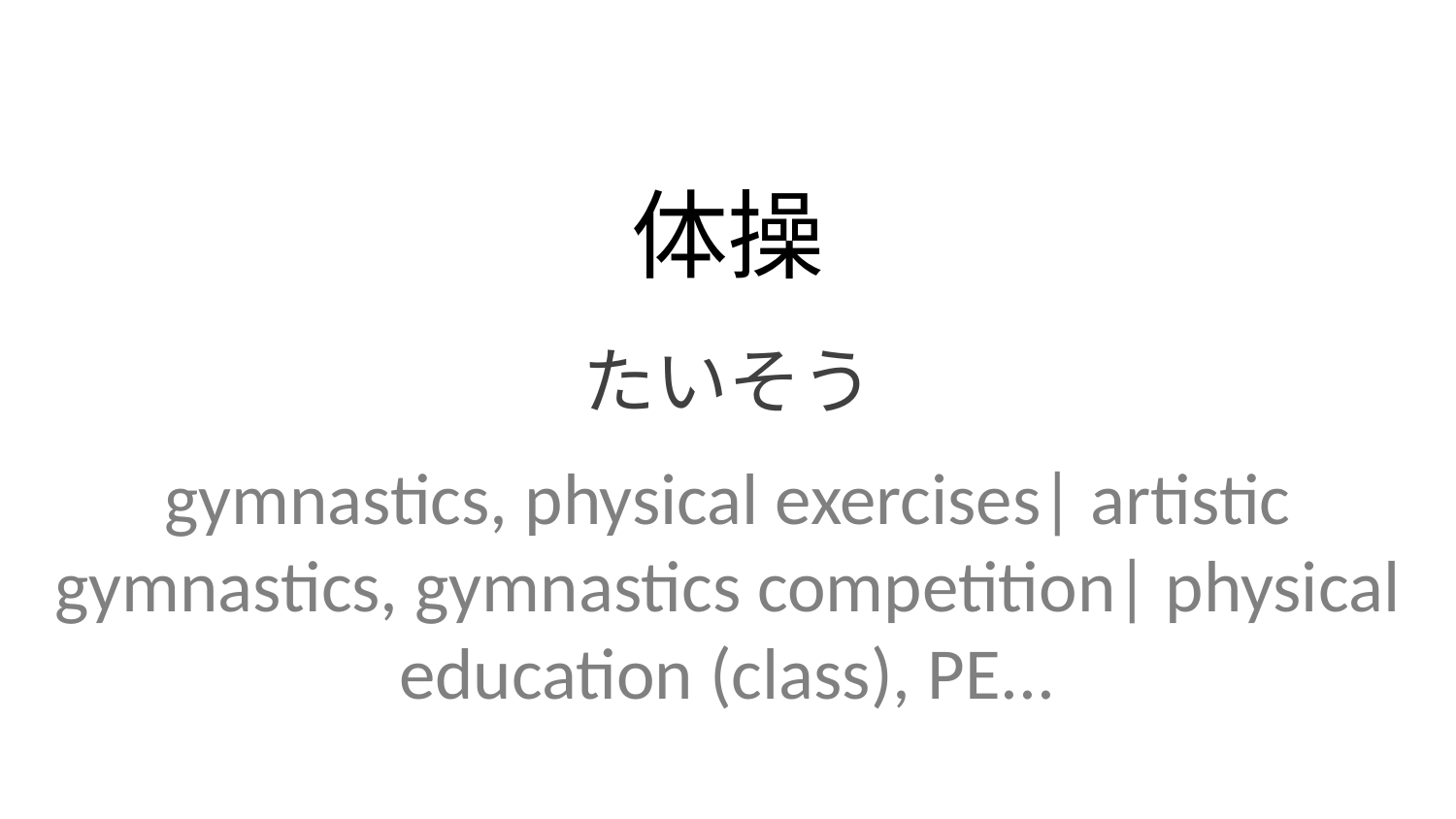

体操

たいそう
gymnastics, physical exercises| artistic gymnastics, gymnastics competition| physical education (class), PE...